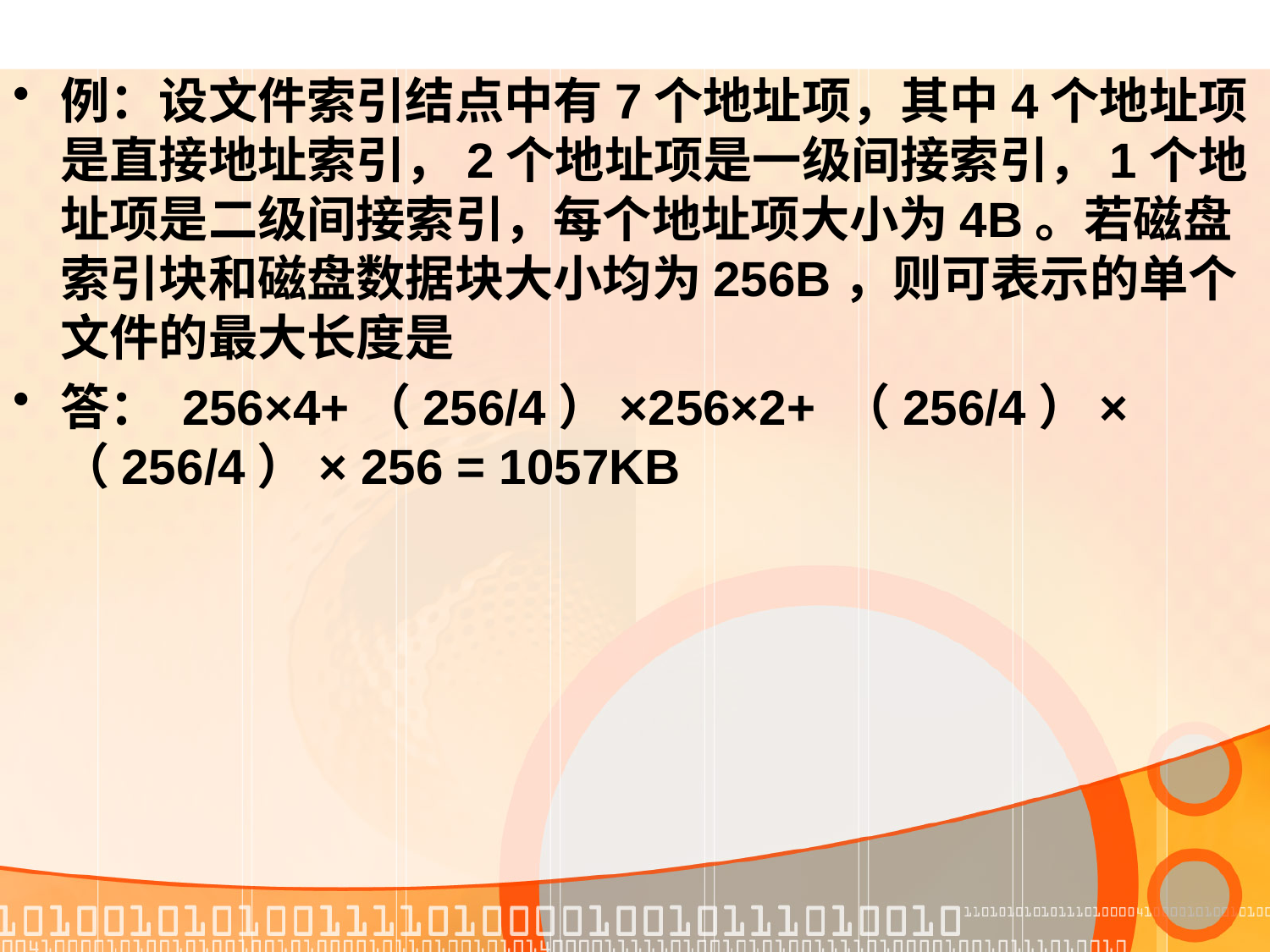

例：设文件索引结点中有7个地址项，其中4个地址项是直接地址索引，2个地址项是一级间接索引，1个地址项是二级间接索引，每个地址项大小为4B。若磁盘索引块和磁盘数据块大小均为256B，则可表示的单个文件的最大长度是
答： 256×4+（256/4）×256×2+ （256/4）× （256/4）× 256 = 1057KB